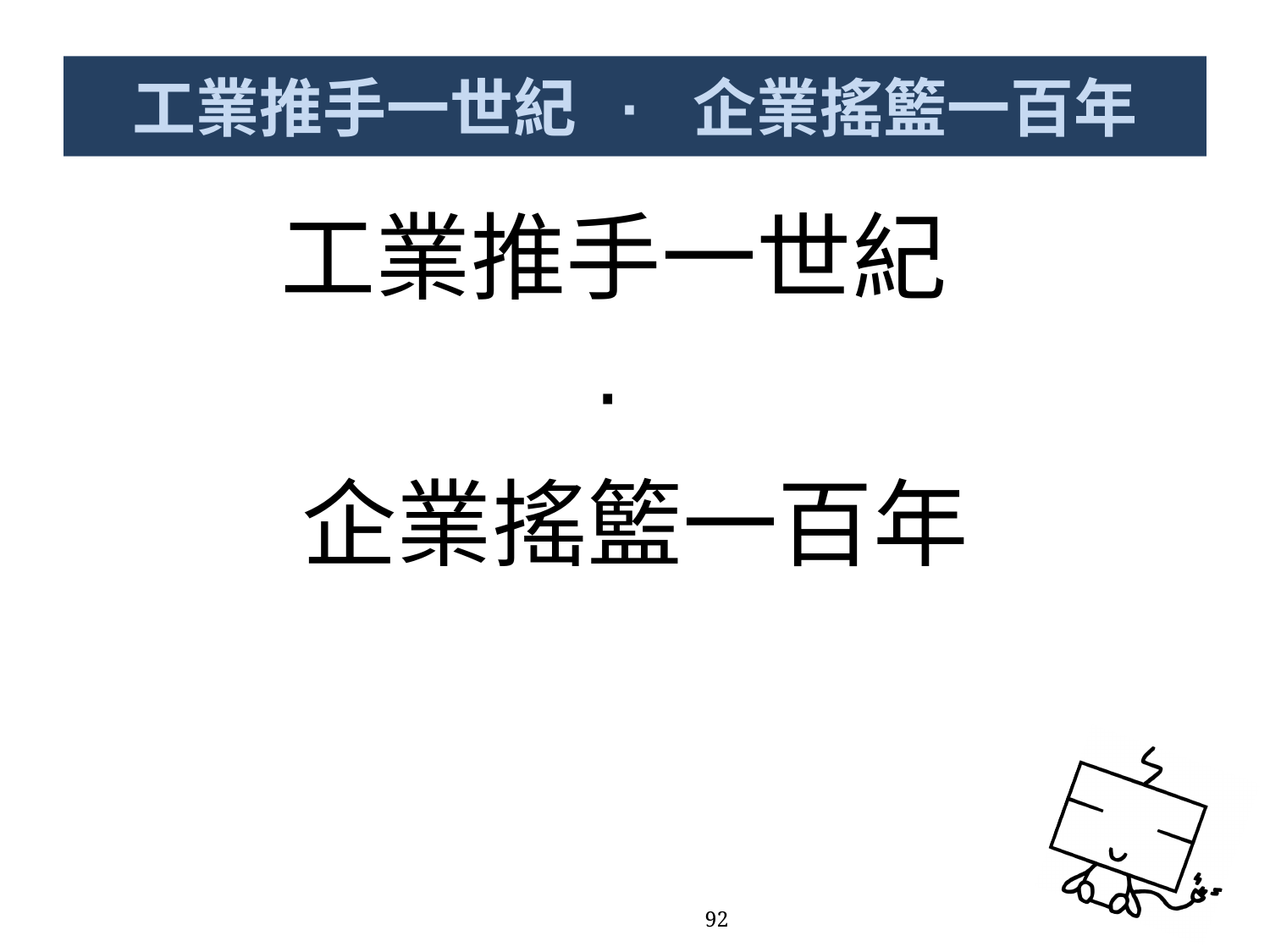

# 工業推手一世紀  ·  企業搖籃一百年
工業推手一世紀
·
企業搖籃一百年
92